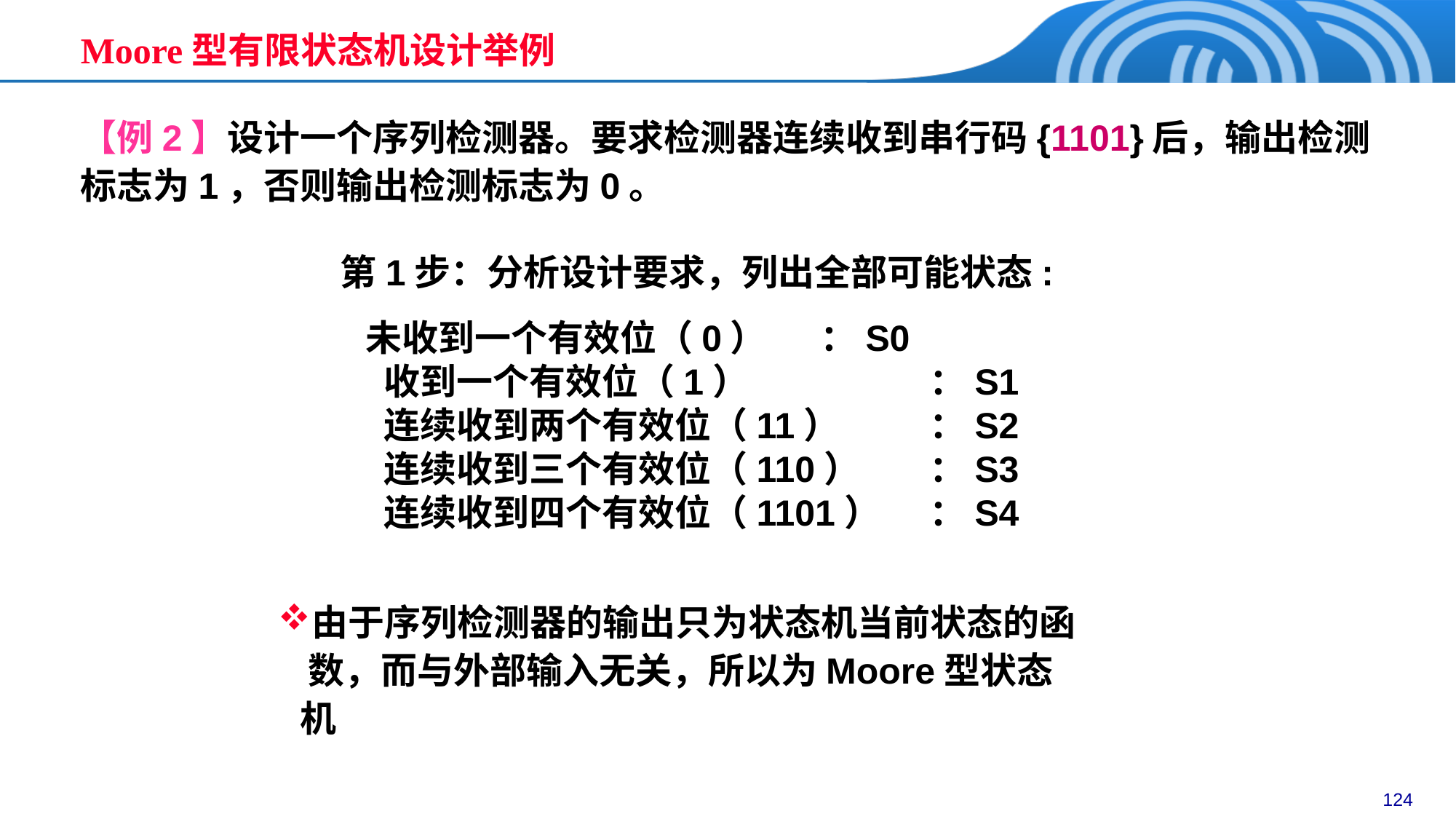

Moore型有限状态机设计举例
【例2】设计一个序列检测器。要求检测器连续收到串行码{1101}后，输出检测标志为1，否则输出检测标志为0。
第1步：分析设计要求，列出全部可能状态:
  未收到一个有效位（0）　	：S0
收到一个有效位（1）		：S1
连续收到两个有效位（11）	：S2
连续收到三个有效位（110）	：S3
连续收到四个有效位（1101）	：S4
由于序列检测器的输出只为状态机当前状态的函
 数，而与外部输入无关，所以为Moore型状态机